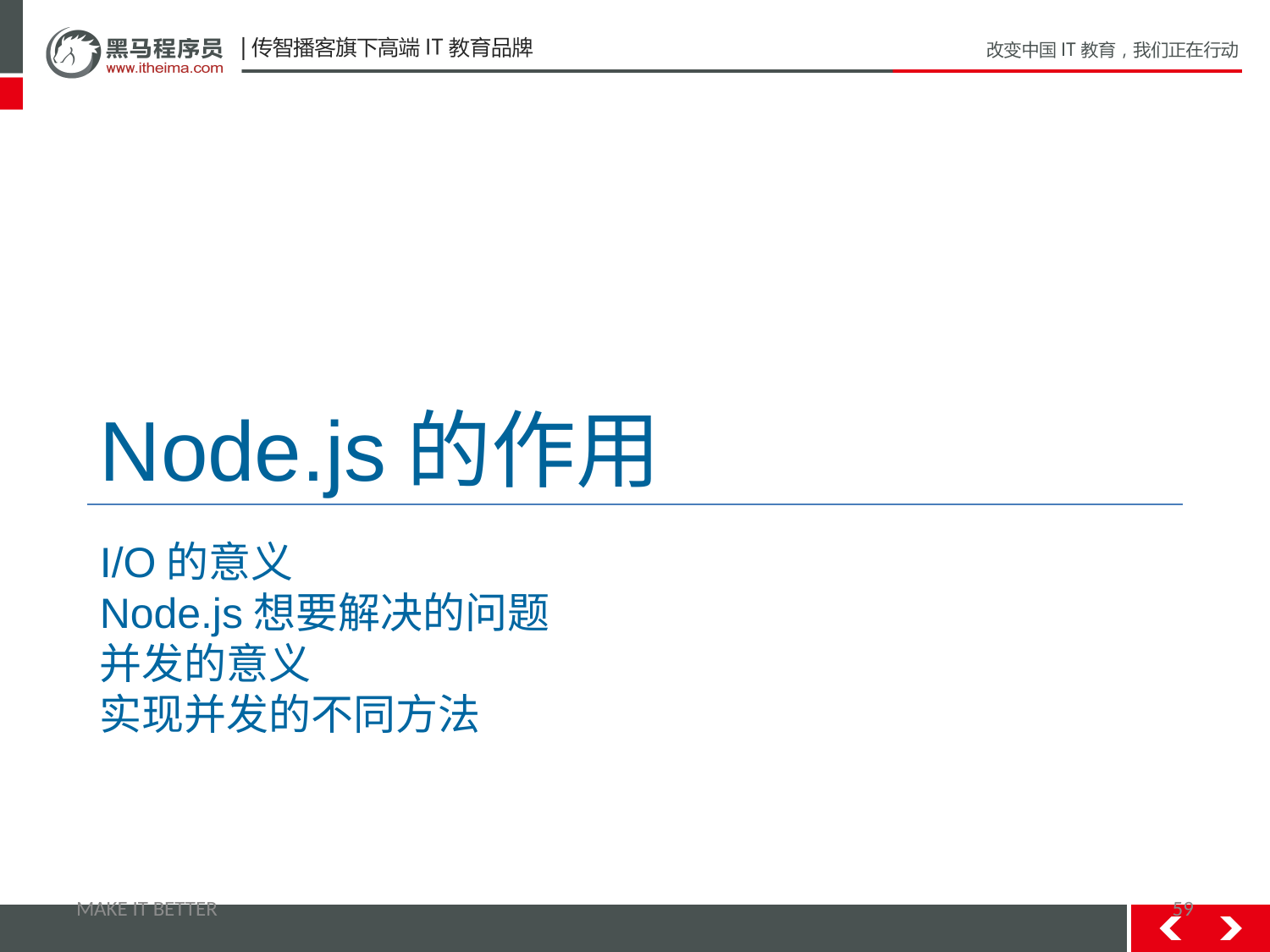

# Node.js的作用
I/O的意义
Node.js想要解决的问题
并发的意义
实现并发的不同方法
MAKE IT BETTER
59